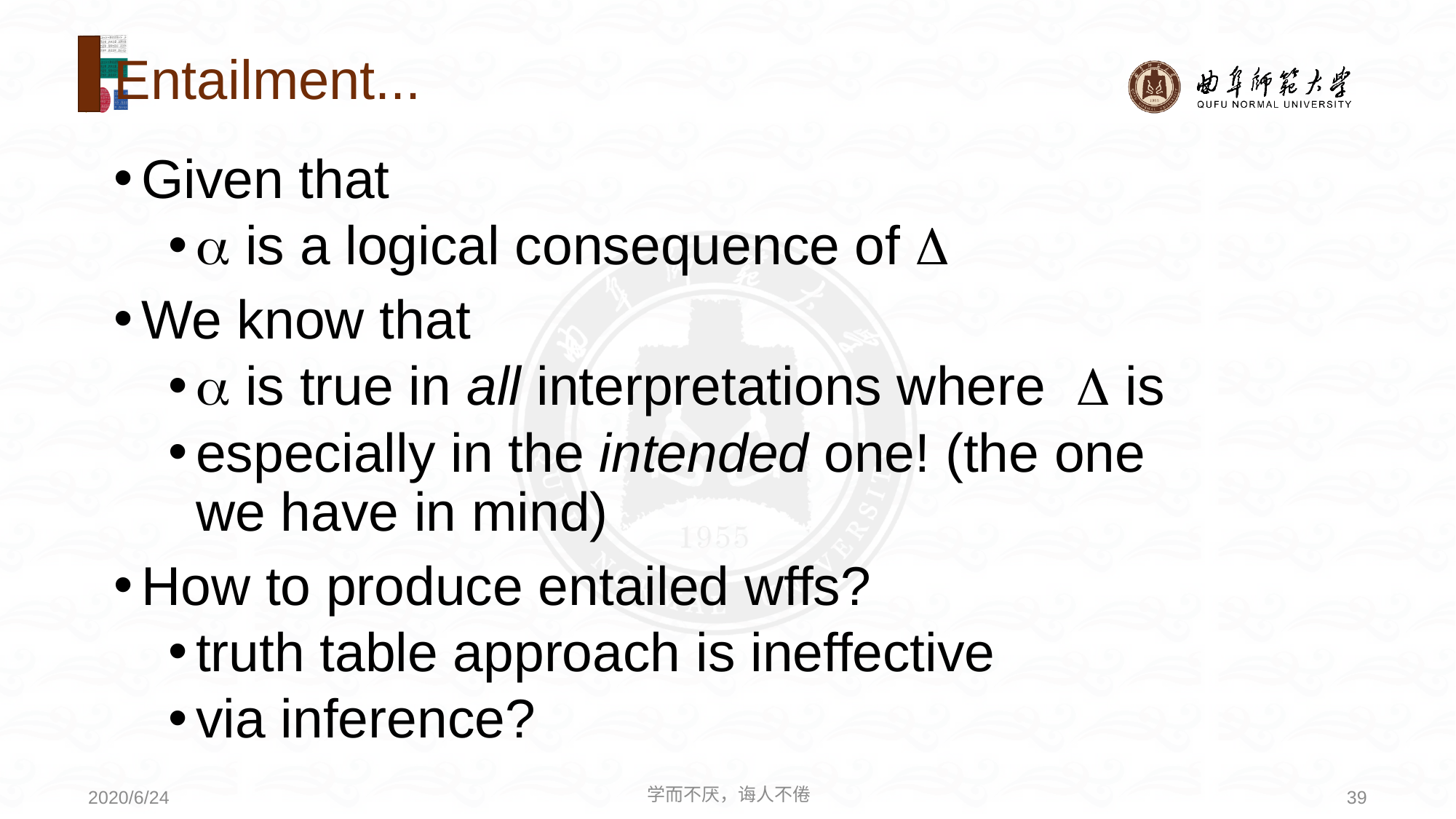

# Entailment...
Given that
α is a logical consequence of Δ
We know that
α is true in all interpretations where  Δ is
especially in the intended one! (the one we have in mind)
How to produce entailed wffs?
truth table approach is ineffective
via inference?
学而不厌，诲人不倦
39
2020/6/24